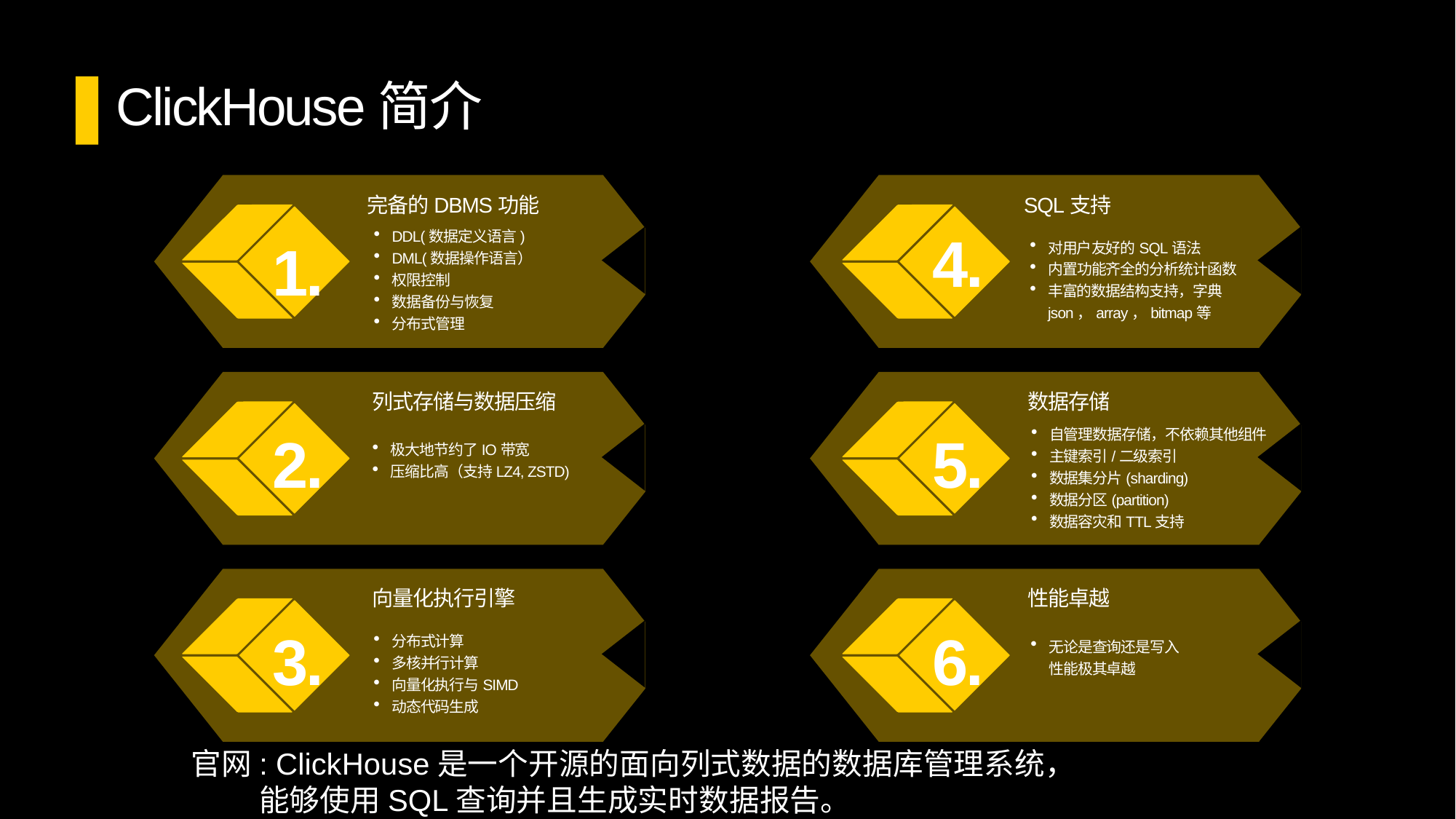

ClickHouse简介

SQL⽀持
完备的DBMS功能

DDL(数据定义语⾔)
DML(数据操作语⾔）
权限控制
数据备份与恢复
分布式管理
对⽤户友好的SQL语法
内置功能⻬全的分析统计函数
丰富的数据结构⽀持，字典 json，array，bitmap等
4.

1.

列式存储与数据压缩
数据存储

⾃管理数据存储，不依赖其他组件
主键索引/⼆级索引
数据集分⽚(sharding)
数据分区(partition)
数据容灾和TTL⽀持
极⼤地节约了IO带宽
压缩⽐⾼（⽀持LZ4, ZSTD)
2.
5.

向量化执⾏引擎
性能卓越

分布式计算
多核并⾏计算
向量化执⾏与SIMD
动态代码⽣成
⽆论是查询还是写⼊
性能极其卓越
3.
6.

官网: ClickHouse是一个开源的面向列式数据的数据库管理系统，
         能够使用SQL查询并且生成实时数据报告。